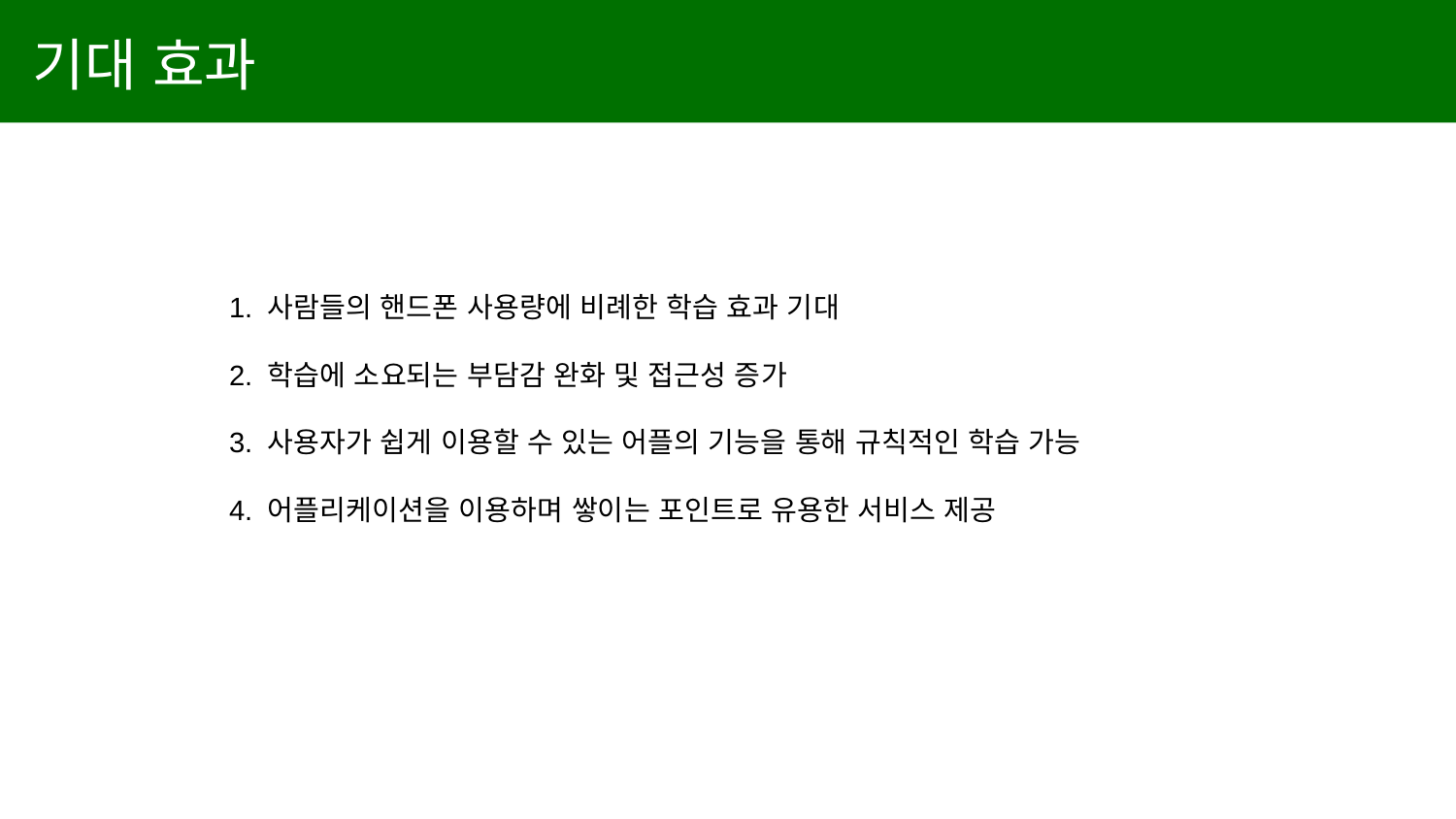

기대 효과
1. 사람들의 핸드폰 사용량에 비례한 학습 효과 기대

2. 학습에 소요되는 부담감 완화 및 접근성 증가

3. 사용자가 쉽게 이용할 수 있는 어플의 기능을 통해 규칙적인 학습 가능

4. 어플리케이션을 이용하며 쌓이는 포인트로 유용한 서비스 제공